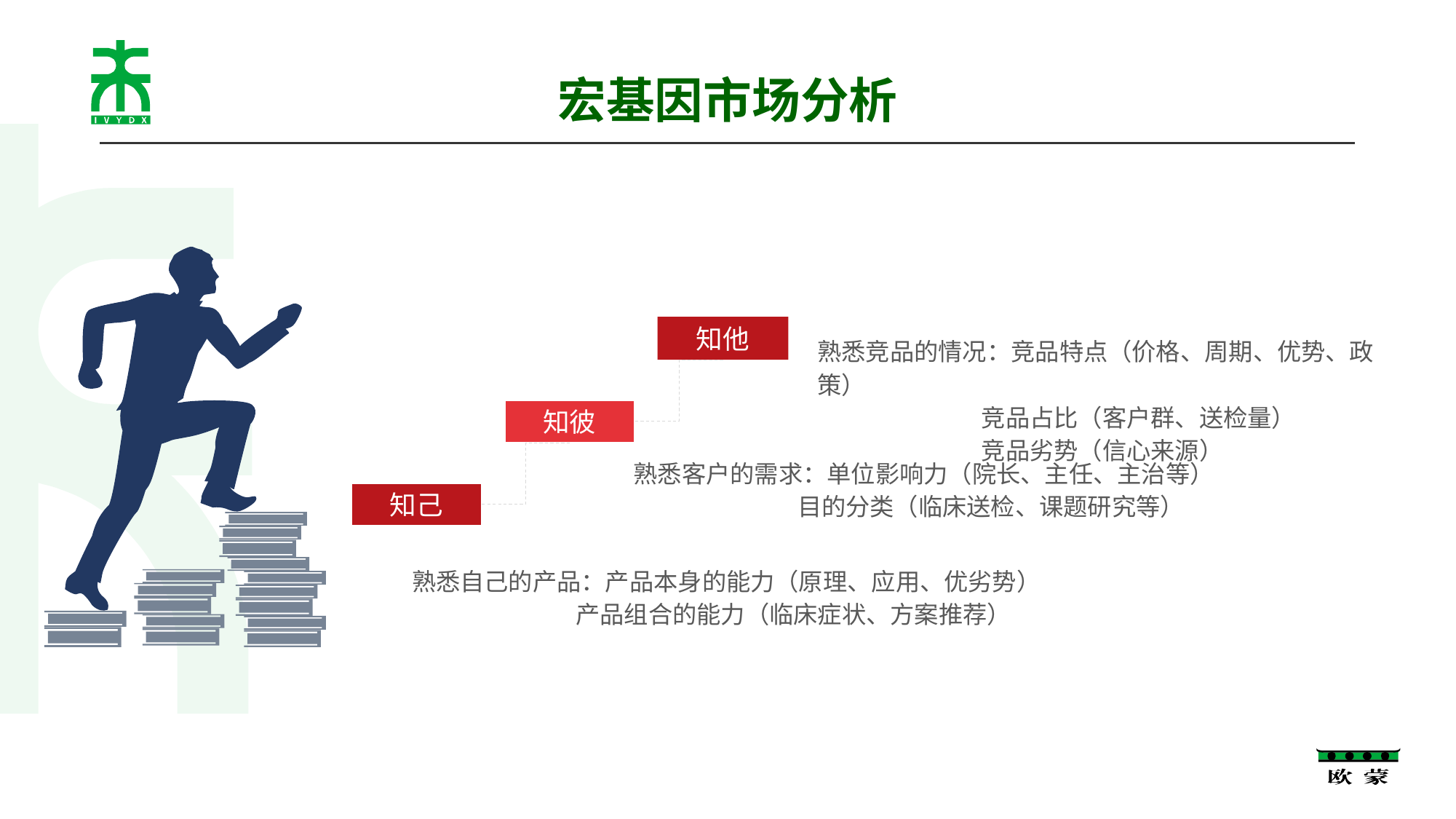

# 宏基因市场分析

知他
知彼
知己
熟悉竞品的情况：竞品特点（价格、周期、优势、政策）
                             竞品占比（客户群、送检量）
                             竞品劣势（信心来源）
熟悉客户的需求：单位影响力（院长、主任、主治等）
                             目的分类（临床送检、课题研究等）

熟悉自己的产品：产品本身的能力（原理、应用、优劣势）
                             产品组合的能力（临床症状、方案推荐）